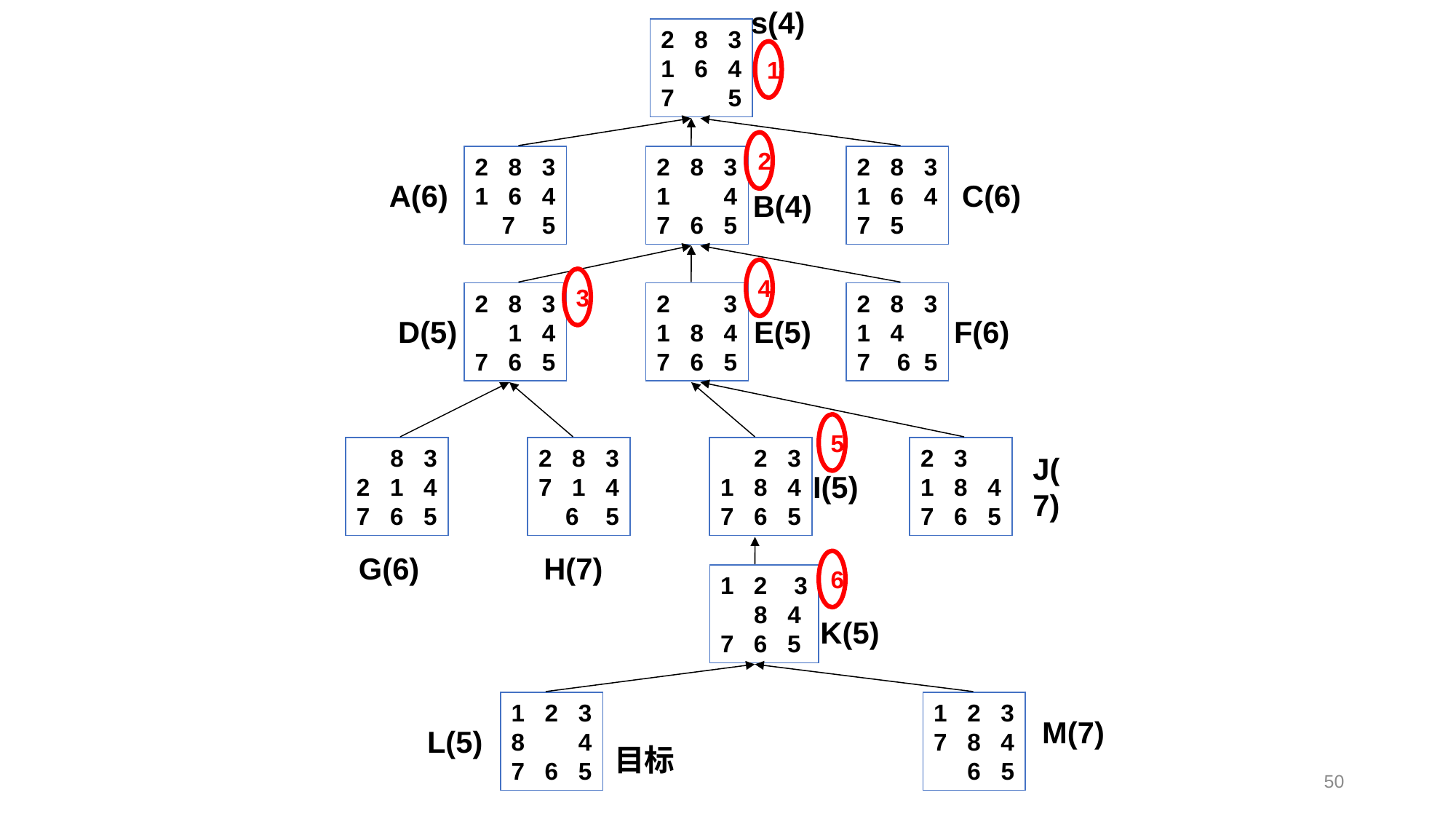

s(4)
2   8   3
1   6   4
7        5
1

2   8   3
1   6   4
    7    5
2   8   3
1        4
7   6   5
2   8   3
1   6   4
7   5
2
A(6)
C(6)
B(4)

2   8   3
     1   4
7   6   5
2        3
1   8   4
7   6   5
2   8   3
1   4
7    6  5
4
3
D(5)
E(5)
F(6)

     8   3
2   1   4
7   6   5
2   8   3
7   1   4
    6    5

     2   3
1   8   4
7   6   5
2   3
1   8   4
7   6   5
5
I(5)
J(7)

1   2    3
     8   4
7   6   5
G(6)
H(7)
6
K(5)

1   2   3
8        4
7   6   5
1   2   3
7   8   4
     6   5
M(7)
L(5)
目标
50